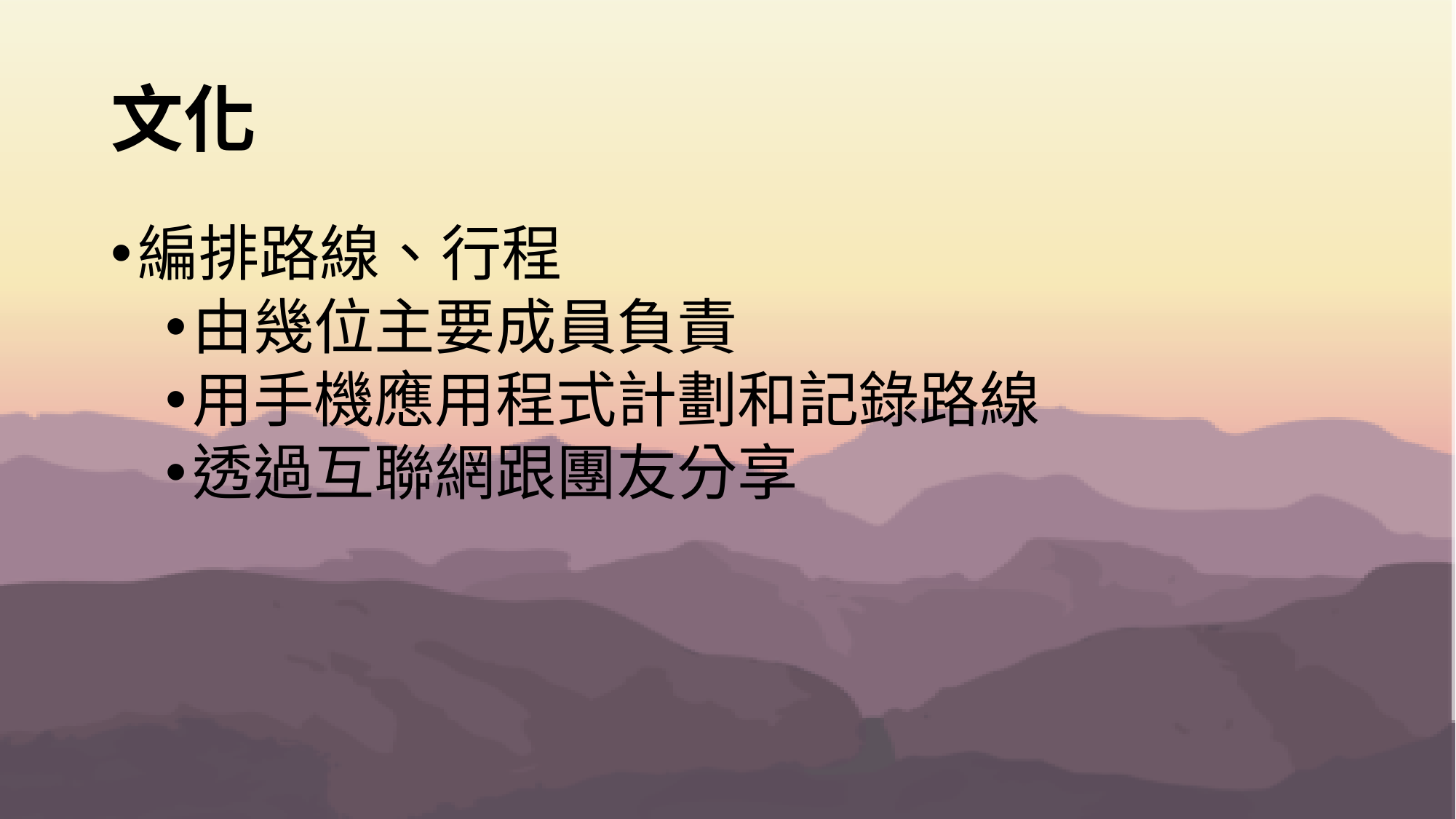

# 文化
編排路線、行程
由幾位主要成員負責
用手機應用程式計劃和記錄路線
透過互聯網跟團友分享